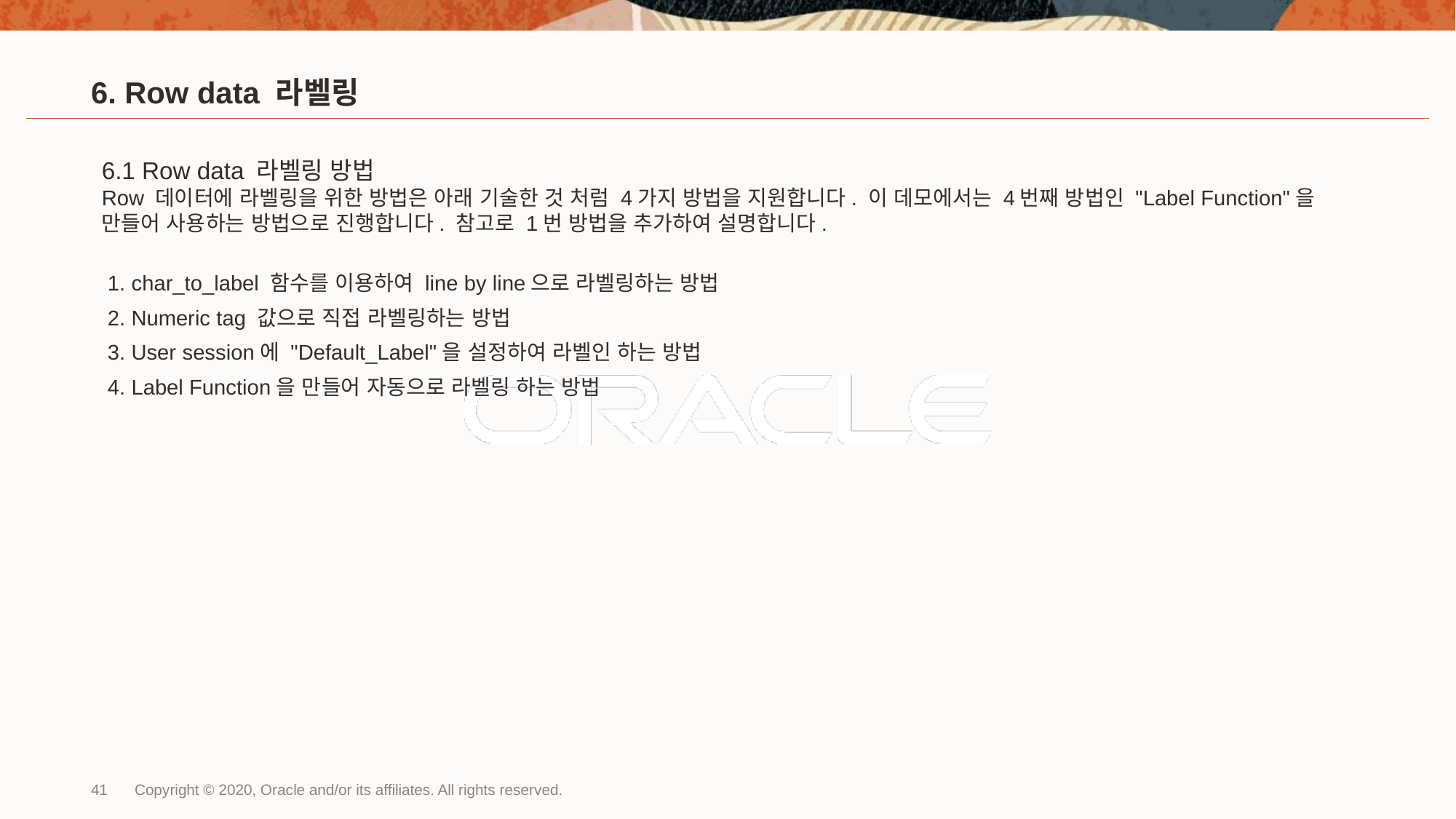

# 6. Row data 라벨링
6.1 Row data 라벨링 방법
Row 데이터에 라벨링을 위한 방법은 아래 기술한 것 처럼 4가지 방법을 지원합니다. 이 데모에서는 4번째 방법인 "Label Function"을 만들어 사용하는 방법으로 진행합니다. 참고로 1번 방법을 추가하여 설명합니다.

 1. char_to_label 함수를 이용하여 line by line으로 라벨링하는 방법
 2. Numeric tag 값으로 직접 라벨링하는 방법
 3. User session에 "Default_Label"을 설정하여 라벨인 하는 방법
 4. Label Function을 만들어 자동으로 라벨링 하는 방법
41
Copyright © 2020, Oracle and/or its affiliates. All rights reserved.